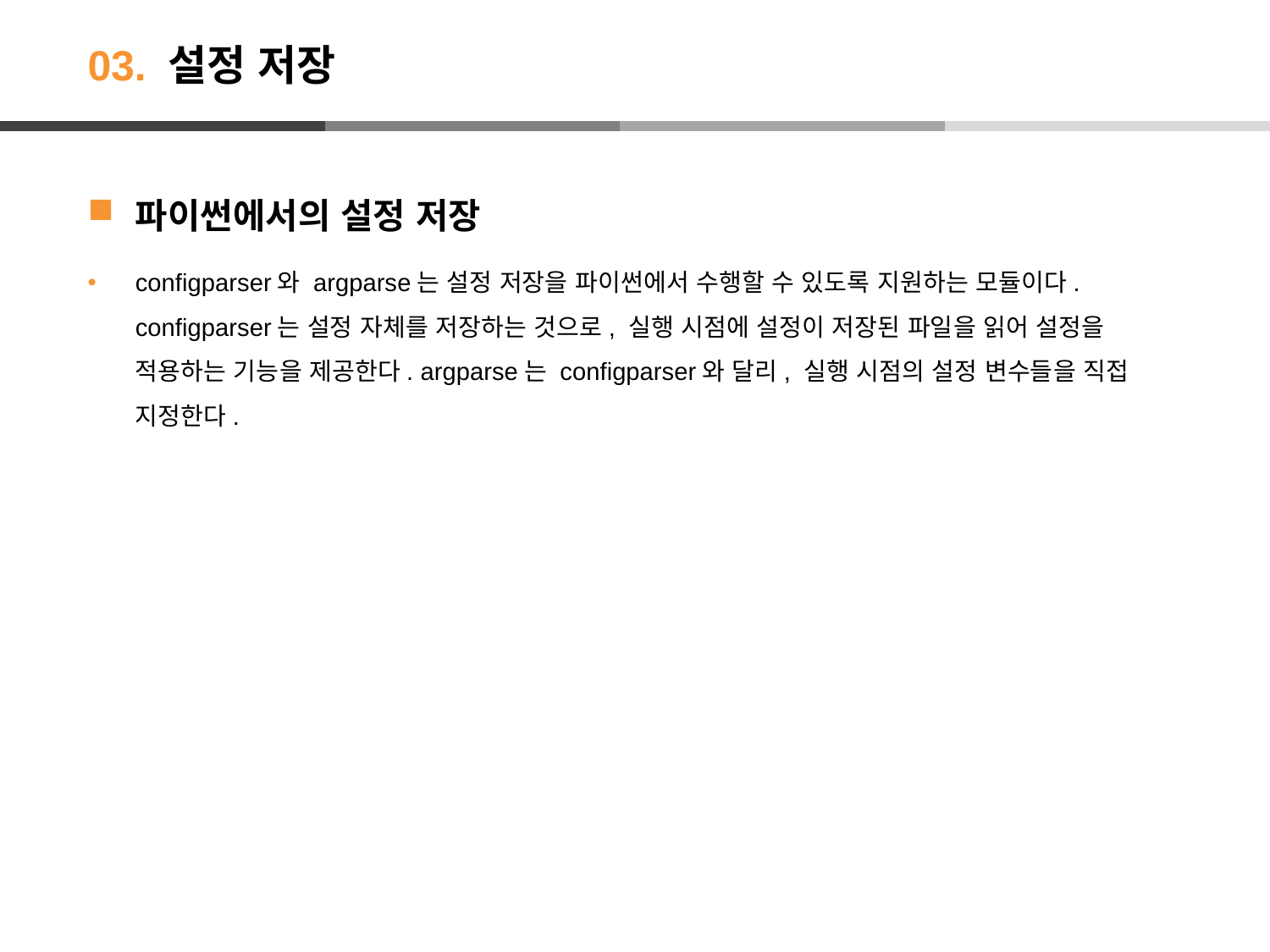

# 03. 설정 저장
파이썬에서의 설정 저장
configparser와 argparse는 설정 저장을 파이썬에서 수행할 수 있도록 지원하는 모듈이다. configparser는 설정 자체를 저장하는 것으로, 실행 시점에 설정이 저장된 파일을 읽어 설정을 적용하는 기능을 제공한다. argparse는 configparser와 달리, 실행 시점의 설정 변수들을 직접 지정한다.